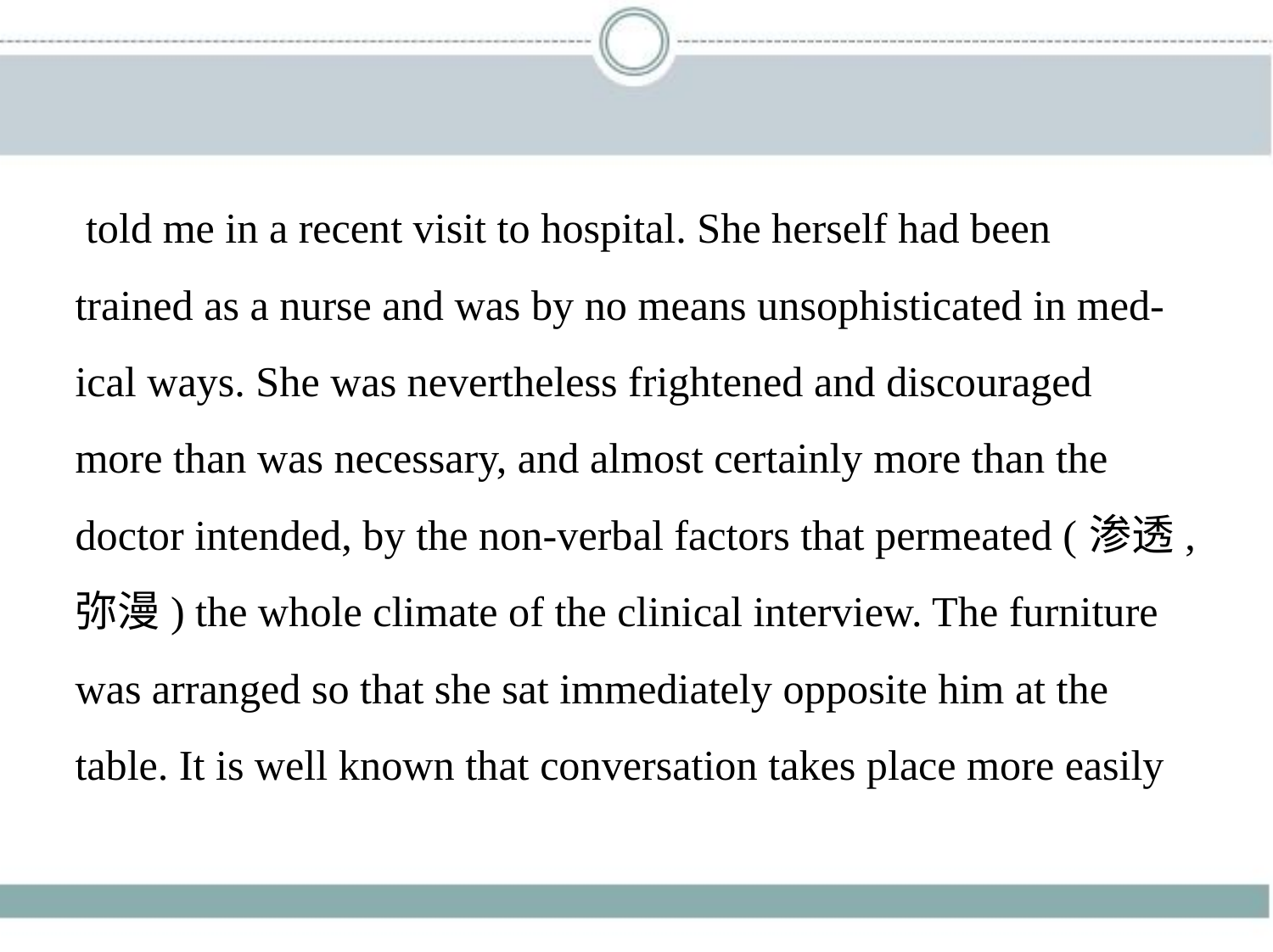

told me in a recent visit to hospital. She herself had been
trained as a nurse and was by no means unsophisticated in med-
ical ways. She was nevertheless frightened and discouraged
more than was necessary, and almost certainly more than the
doctor intended, by the non-verbal factors that permeated (渗透,
弥漫) the whole climate of the clinical interview. The furniture
was arranged so that she sat immediately opposite him at the
table. It is well known that conversation takes place more easily